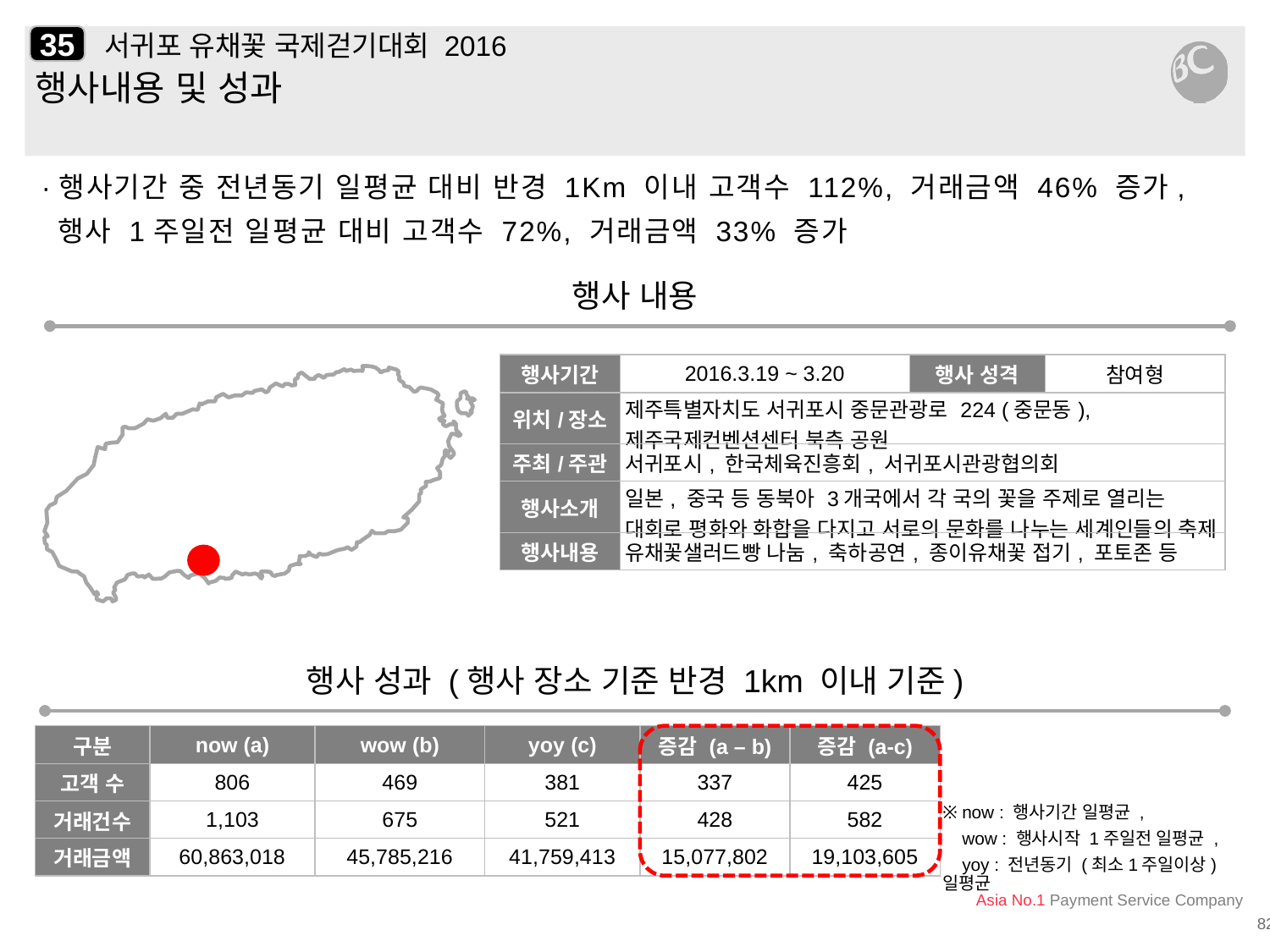

35
# 서귀포 유채꽃 국제걷기대회 2016
행사내용 및 성과
·행사기간 중 전년동기 일평균 대비 반경 1Km 이내 고객수 112%, 거래금액 46% 증가,
 행사 1주일전 일평균 대비 고객수 72%, 거래금액 33% 증가
행사 내용
| 행사기간 | 2016.3.19 ~ 3.20 | 행사 성격 | 참여형 |
| --- | --- | --- | --- |
| 위치/장소 | 제주특별자치도 서귀포시 중문관광로 224 (중문동), 제주국제컨벤션센터 북측 공원 |  |  |
| 주최/주관 | 서귀포시, 한국체육진흥회, 서귀포시관광협의회 |  |  |
| 행사소개 | 일본, 중국 등 동북아 3개국에서 각 국의 꽃을 주제로 열리는 대회로 평화와 화합을 다지고 서로의 문화를 나누는 세계인들의 축제 |  |  |
| 행사내용 | 유채꽃샐러드빵 나눔, 축하공연, 종이유채꽃 접기, 포토존 등 |  |  |

행사 성과 (행사 장소 기준 반경 1km 이내 기준)
| 구분 | now (a) | wow (b) | yoy (c) | 증감 (a – b) | 증감 (a-c) |
| --- | --- | --- | --- | --- | --- |
| 고객 수 | 806 | 469 | 381 | 337 | 425 |
| 거래건수 | 1,103 | 675 | 521 | 428 | 582 |
| 거래금액 | 60,863,018 | 45,785,216 | 41,759,413 | 15,077,802 | 19,103,605 |

※ now : 행사기간 일평균 ,
    wow : 행사시작 1주일전 일평균 ,
    yoy : 전년동기 (최소1주일이상) 일평균